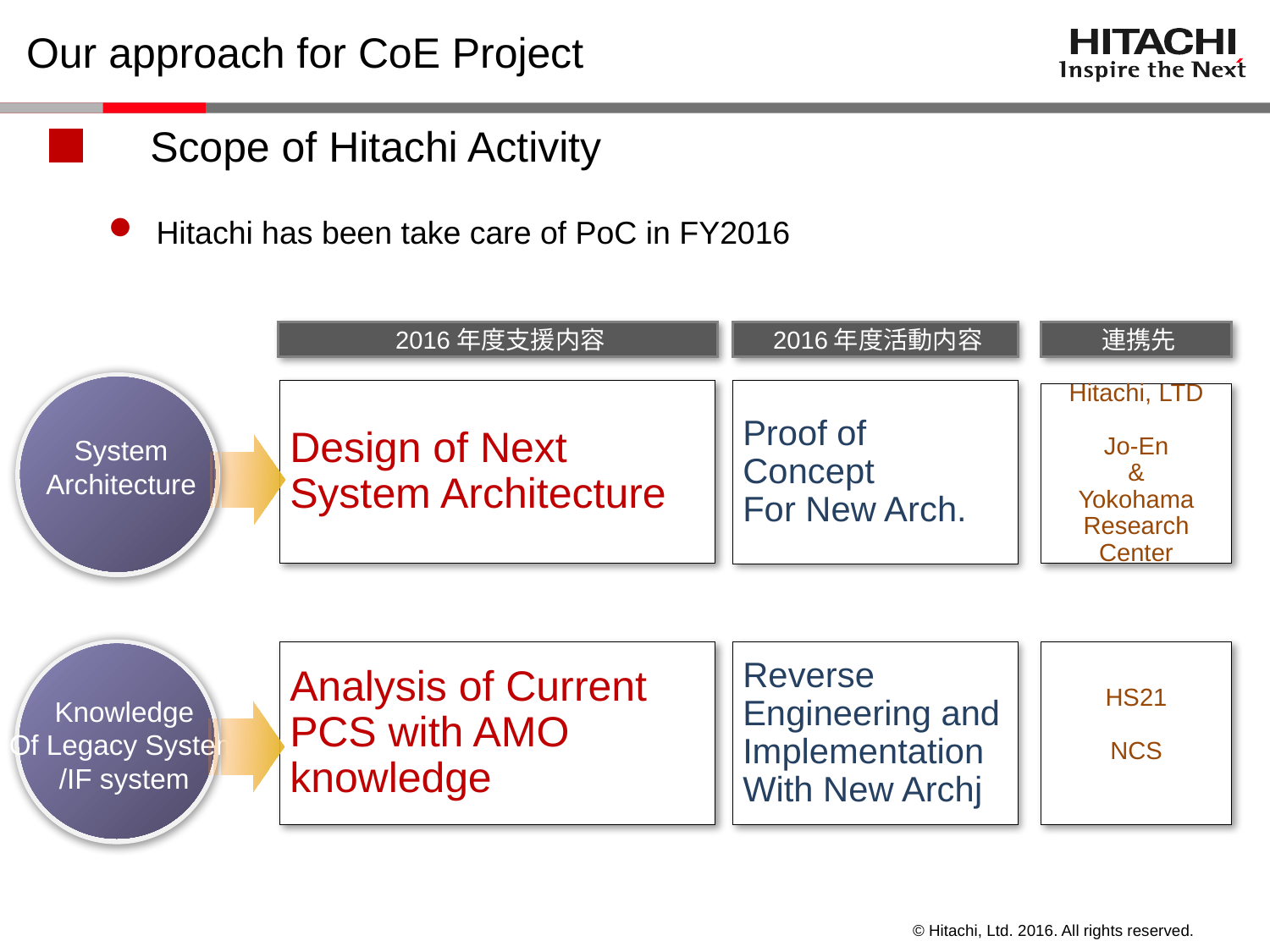

Our approach for CoE Project
■　Scope of Hitachi Activity

Hitachi has been take care of PoC in FY2016

2016年度支援内容
2016年度活動内容
連携先

Design of Next System Architecture
Proof of Concept
For New Arch.
Hitachi, LTD

Jo-En
&
Yokohama
Research Center
System
Architecture

Reverse Engineering and
Implementation
With New Archj
Analysis of Current
PCS with AMO knowledge
HS21

NCS

Knowledge
Of Legacy System
/IF system